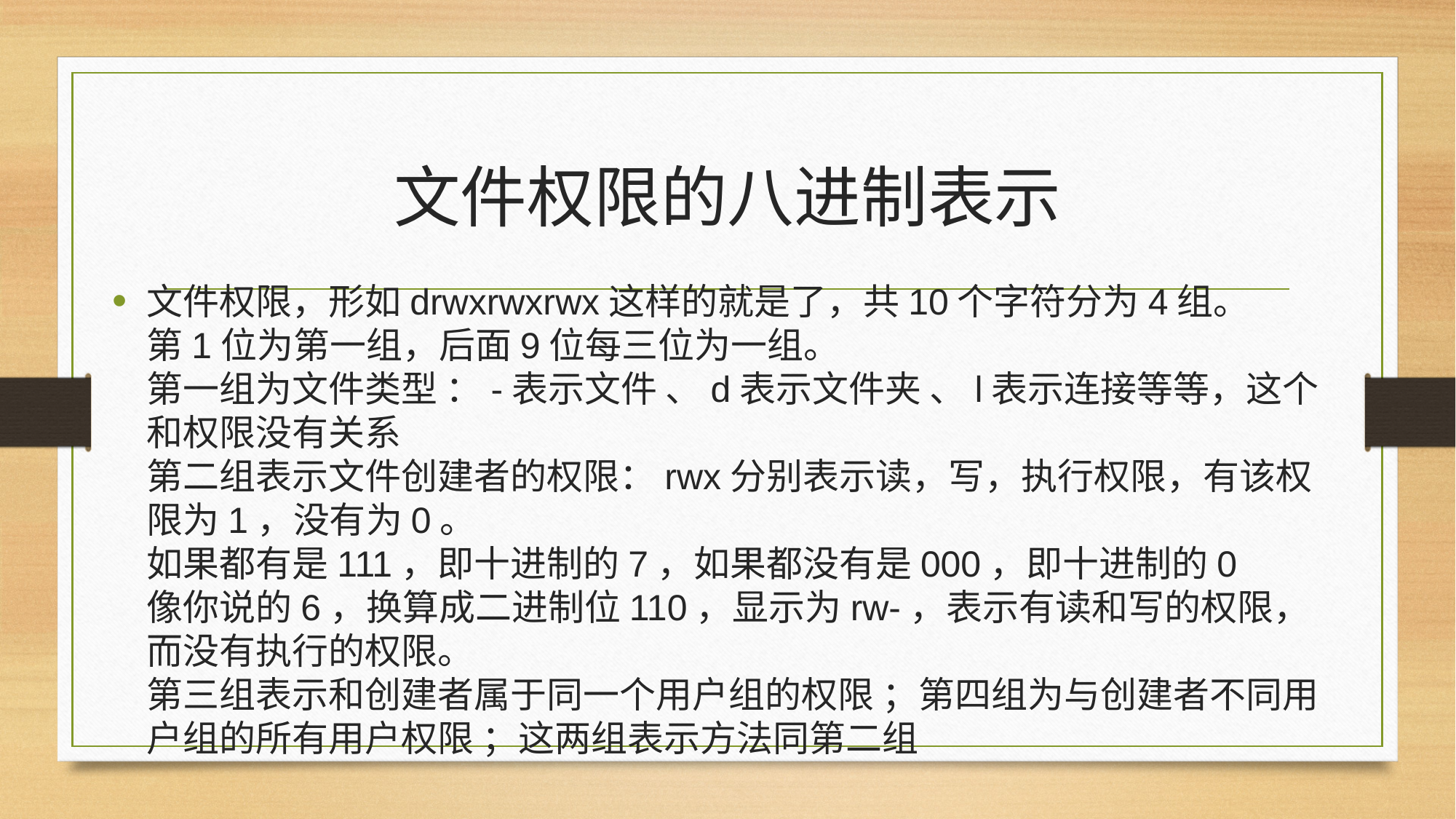

# 文件权限的八进制表示
文件权限，形如drwxrwxrwx这样的就是了，共10个字符分为4组。
第1位为第一组，后面9位每三位为一组。
第一组为文件类型 ：-表示文件 、d表示文件夹 、l表示连接等等，这个和权限没有关系
第二组表示文件创建者的权限：rwx分别表示读，写，执行权限，有该权限为1，没有为0。
如果都有是111，即十进制的7，如果都没有是000，即十进制的0
像你说的6，换算成二进制位110，显示为rw-，表示有读和写的权限，而没有执行的权限。
第三组表示和创建者属于同一个用户组的权限 ；第四组为与创建者不同用户组的所有用户权限 ；这两组表示方法同第二组